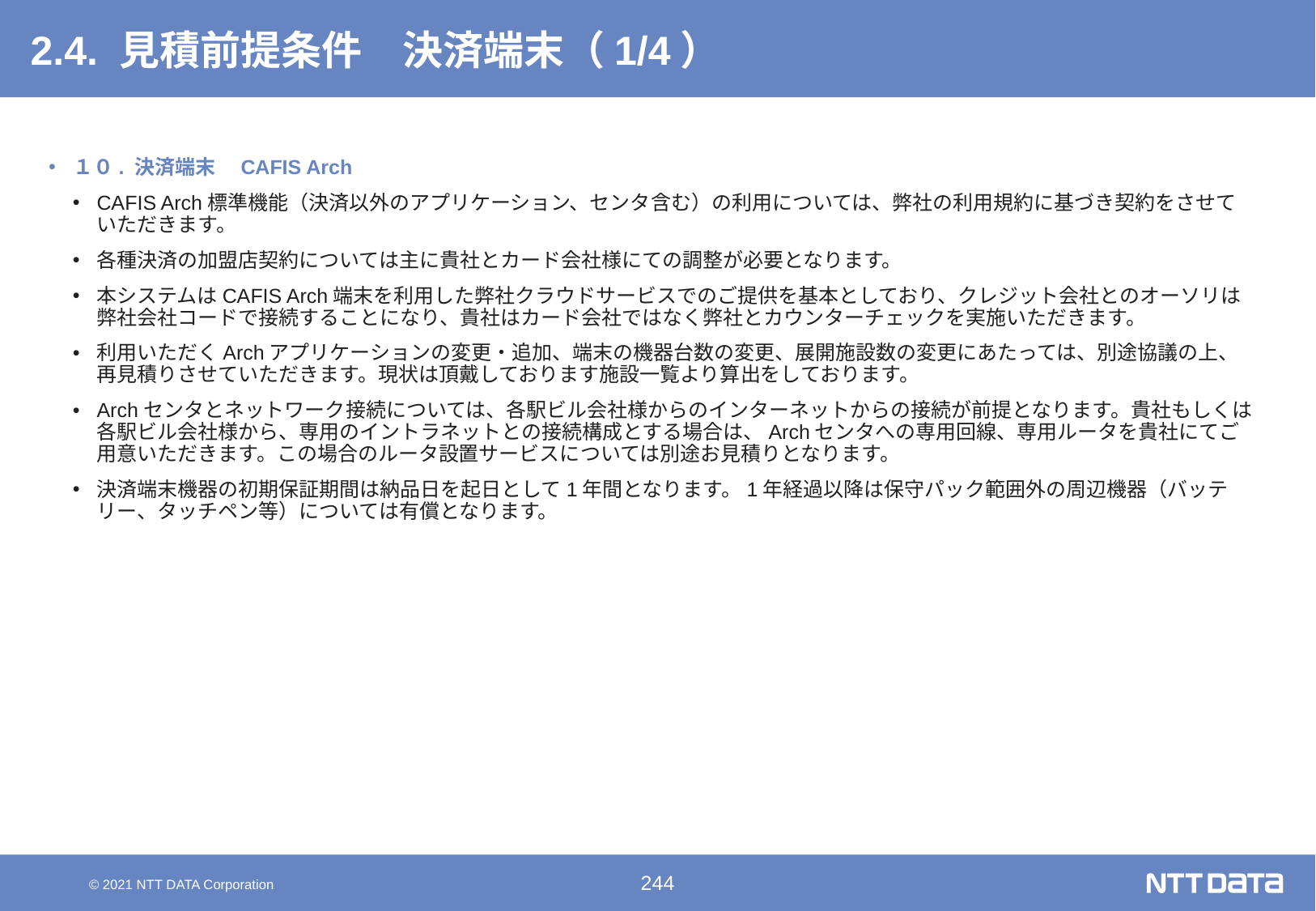

# 2.4. 見積前提条件　決済端末（1/4）

１０. 決済端末　CAFIS Arch
CAFIS Arch標準機能（決済以外のアプリケーション、センタ含む）の利用については、弊社の利用規約に基づき契約をさせていただきます。
各種決済の加盟店契約については主に貴社とカード会社様にての調整が必要となります。
本システムはCAFIS Arch端末を利用した弊社クラウドサービスでのご提供を基本としており、クレジット会社とのオーソリは弊社会社コードで接続することになり、貴社はカード会社ではなく弊社とカウンターチェックを実施いただきます。
利用いただくArchアプリケーションの変更・追加、端末の機器台数の変更、展開施設数の変更にあたっては、別途協議の上、再見積りさせていただきます。現状は頂戴しております施設一覧より算出をしております。
Archセンタとネットワーク接続については、各駅ビル会社様からのインターネットからの接続が前提となります。貴社もしくは各駅ビル会社様から、専用のイントラネットとの接続構成とする場合は、Archセンタへの専用回線、専用ルータを貴社にてご用意いただきます。この場合のルータ設置サービスについては別途お見積りとなります。
決済端末機器の初期保証期間は納品日を起日として1年間となります。1年経過以降は保守パック範囲外の周辺機器（バッテリー、タッチペン等）については有償となります。